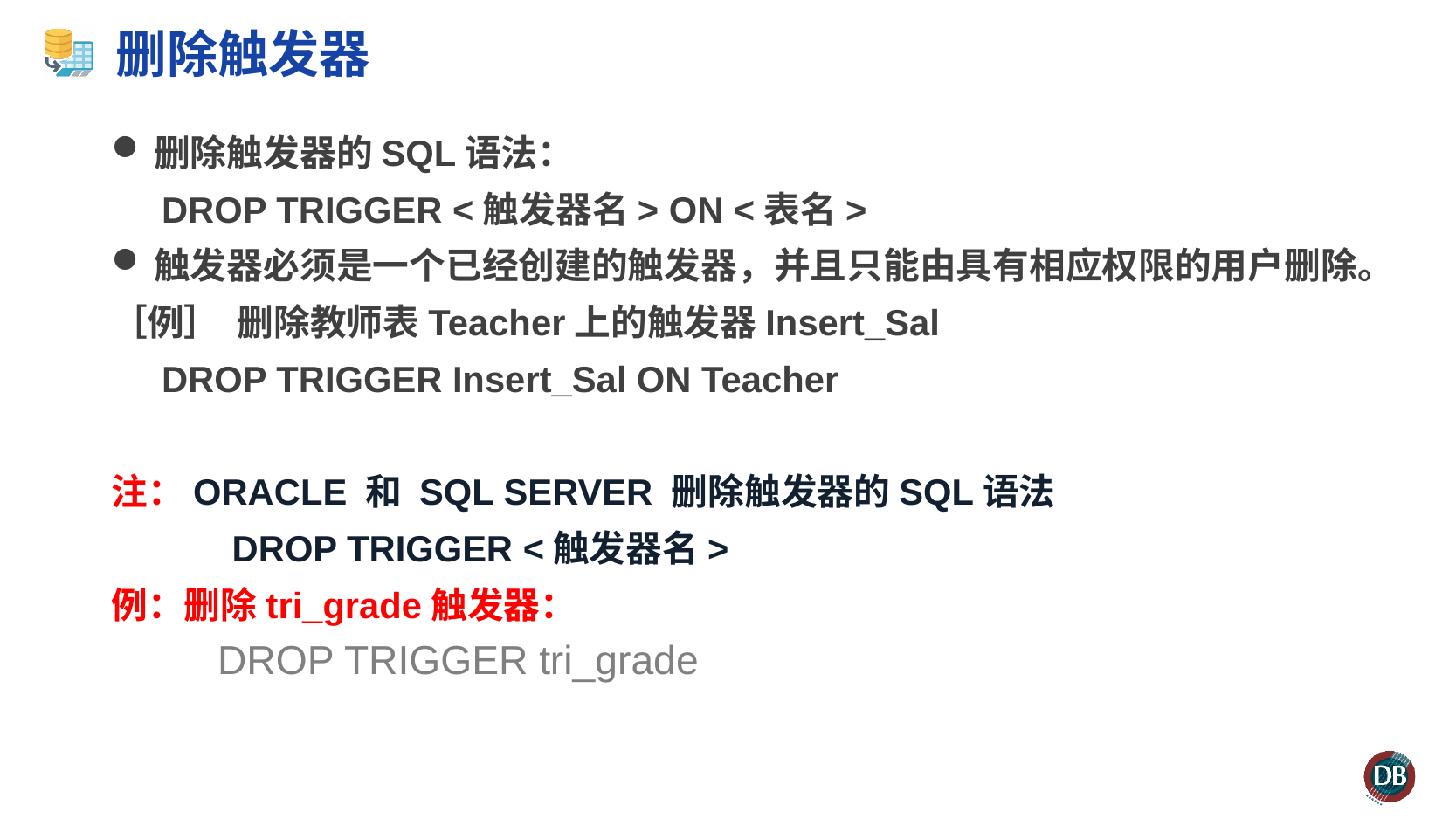

# 删除触发器
删除触发器的SQL语法：
     DROP TRIGGER <触发器名> ON <表名>
触发器必须是一个已经创建的触发器，并且只能由具有相应权限的用户删除。
［例］  删除教师表Teacher上的触发器Insert_Sal
     DROP TRIGGER Insert_Sal ON Teacher

注：ORACLE 和 SQL SERVER 删除触发器的SQL语法
            DROP TRIGGER <触发器名>
例：删除tri_grade触发器：
   DROP TRIGGER tri_grade